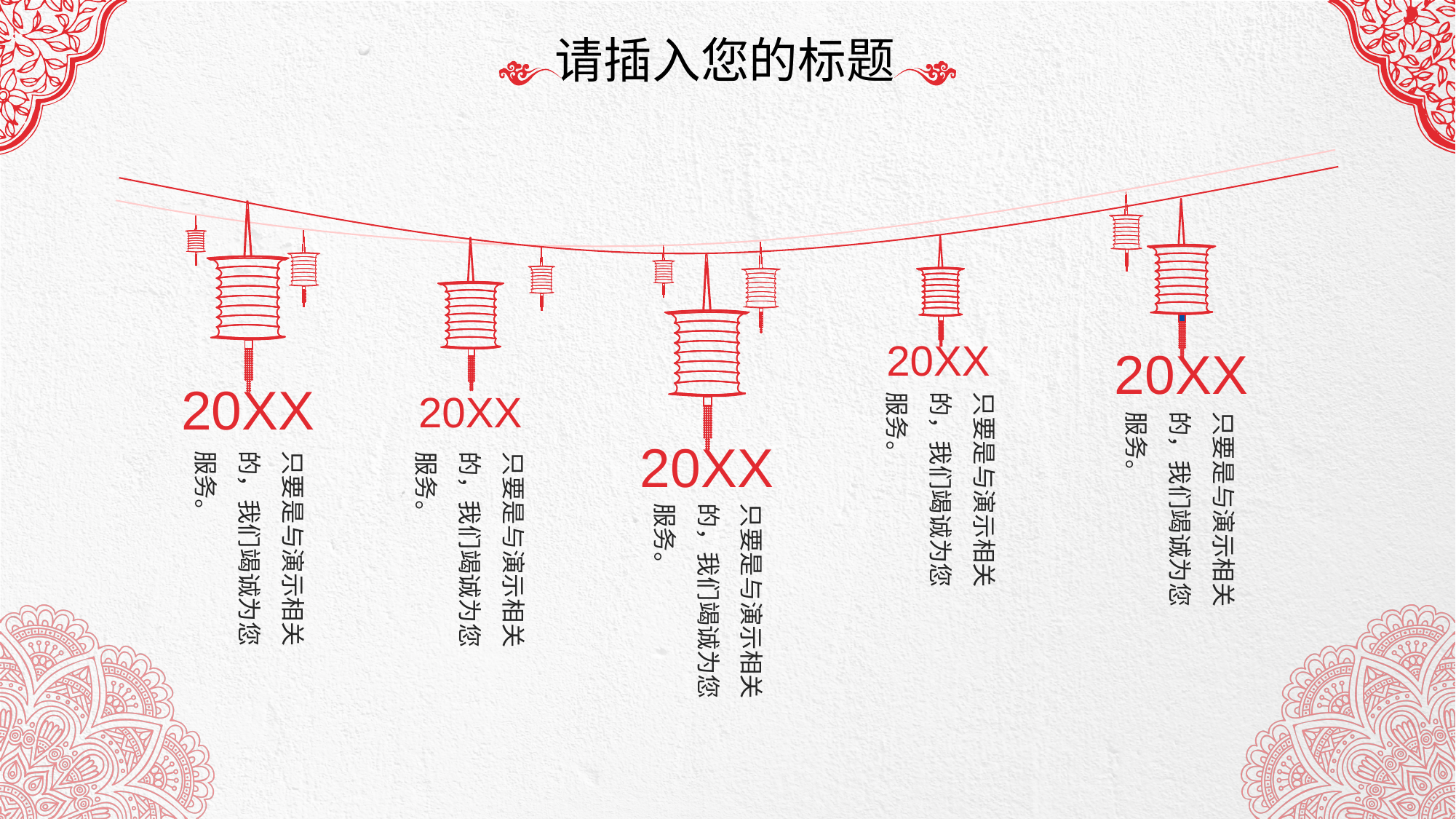

20XX
20XX
20XX
20XX
只要是与演示相关的，我们竭诚为您服务。
只要是与演示相关的，我们竭诚为您服务。
20XX
只要是与演示相关的，我们竭诚为您服务。
只要是与演示相关的，我们竭诚为您服务。
只要是与演示相关的，我们竭诚为您服务。